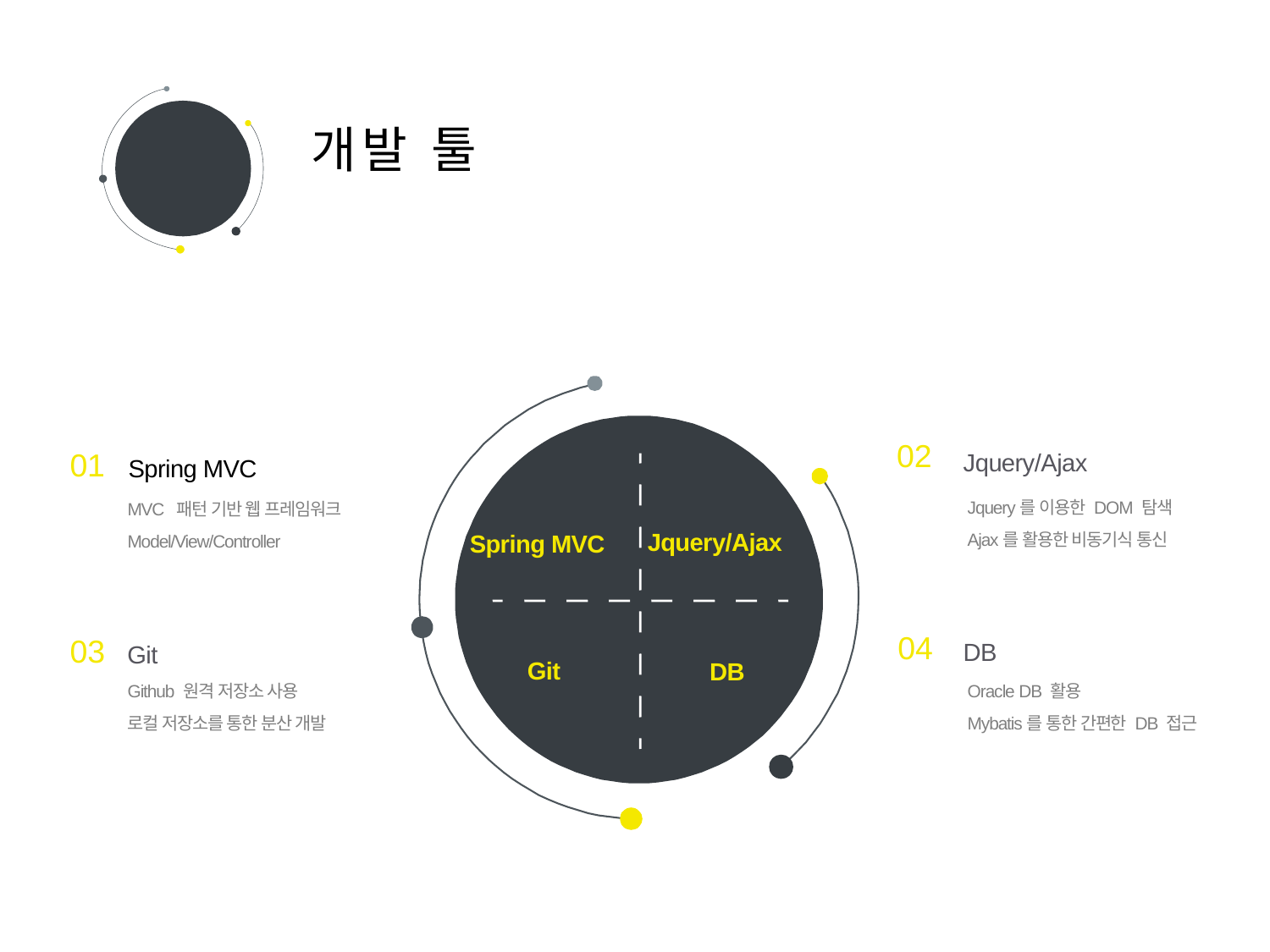

01

개발 툴

Jquery/Ajax
02
Jquery를 이용한 DOM 탐색
Ajax를 활용한 비동기식 통신
DB
04
Oracle DB 활용
Mybatis를 통한 간편한 DB 접근
01
MVC  패턴 기반 웹 프레임워크
Model/View/Controller

Spring MVC
Git
03
Github 원격 저장소 사용
로컬 저장소를 통한 분산 개발
Spring MVC
Jquery/Ajax
Git
DB